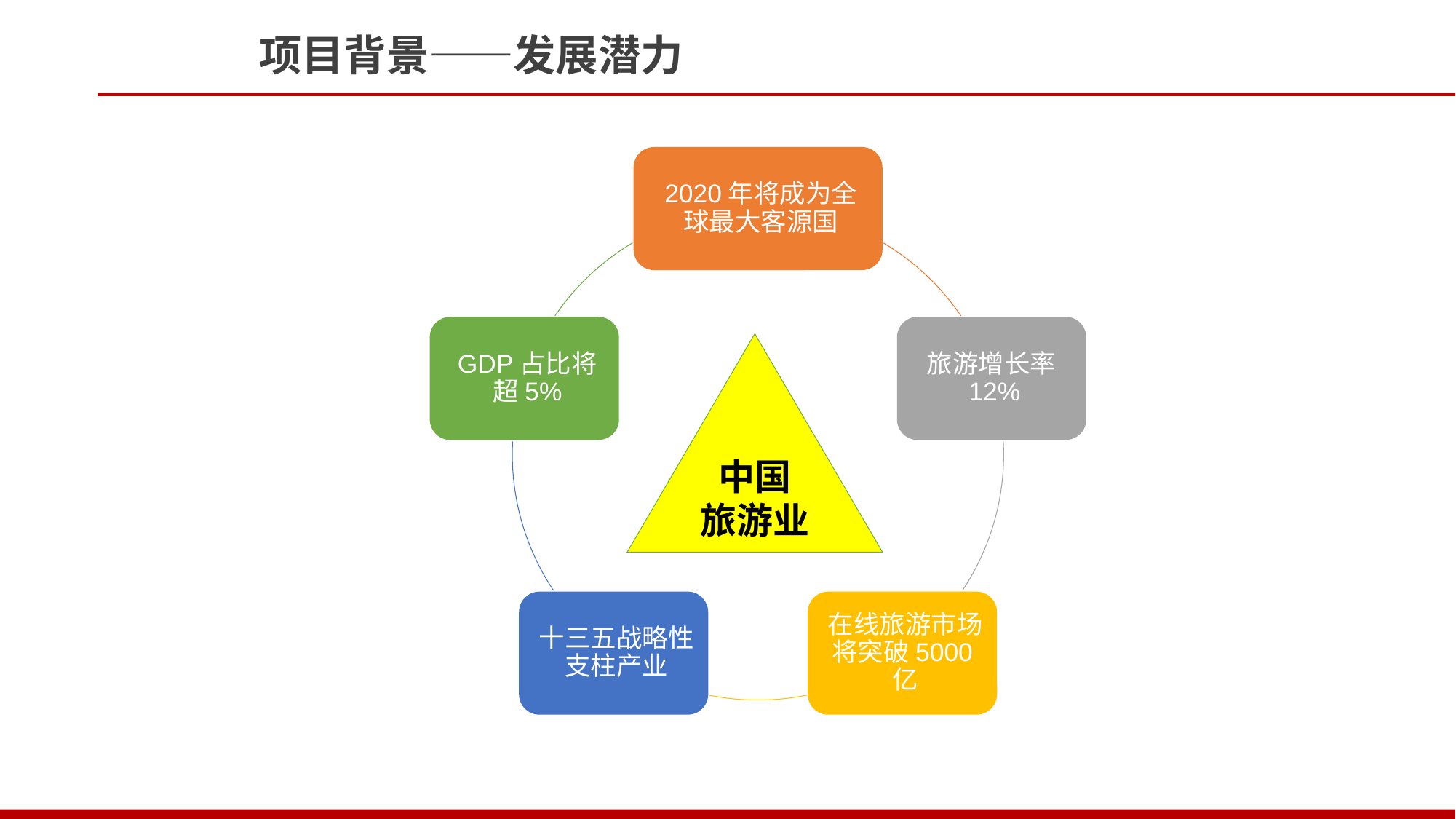

项目背景——发展潜力
2020年将成为全球最大客源国
旅游增长率12%
在线旅游市场将突破5000亿
十三五战略性支柱产业
GDP占比将超5%
中国
旅游业